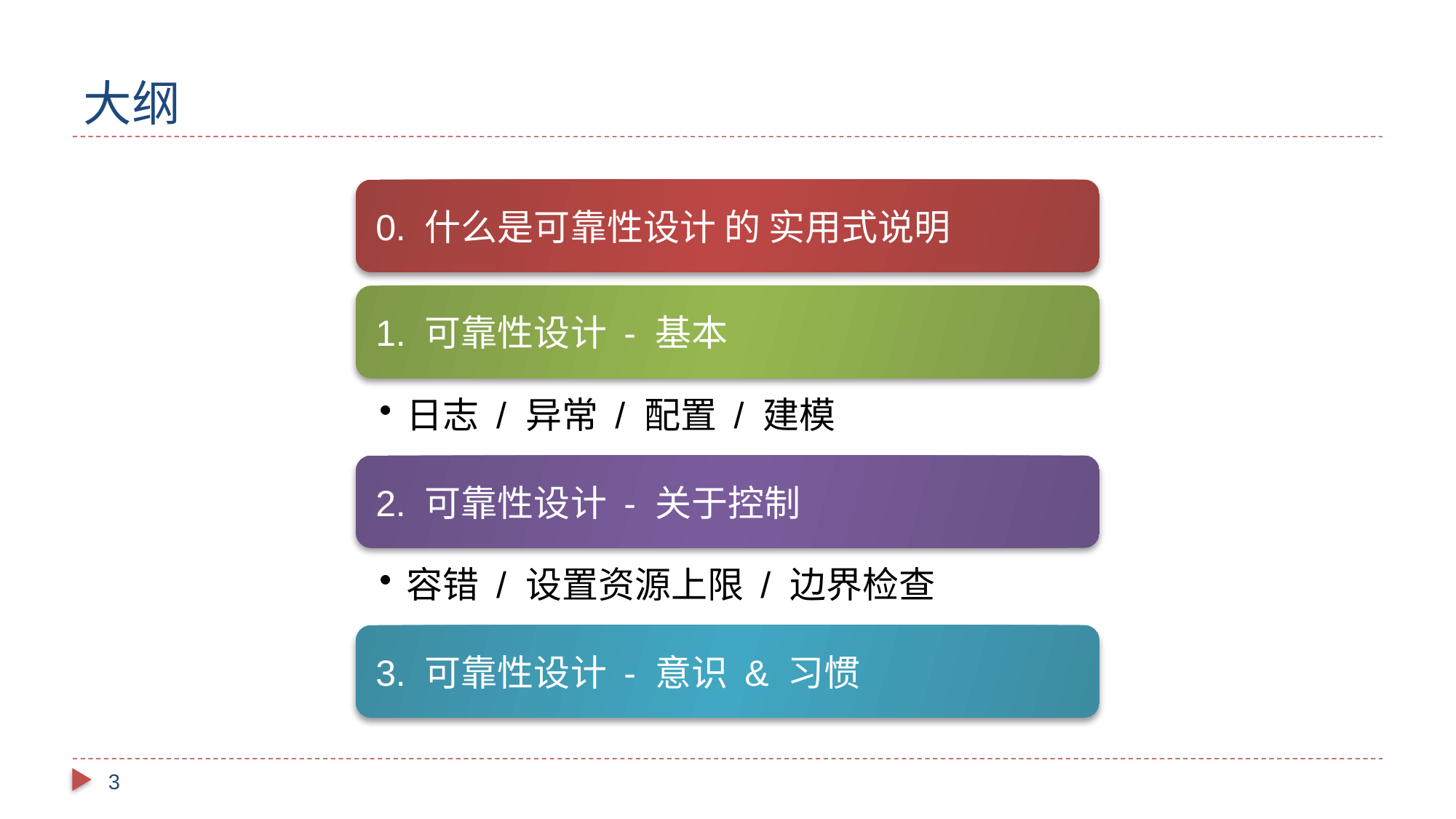

# 大纲
0. 什么是可靠性设计 的 实用式说明
1. 可靠性设计 - 基本
日志 / 异常 / 配置 / 建模
2. 可靠性设计 - 关于控制
容错 / 设置资源上限 / 边界检查
3. 可靠性设计 - 意识 & 习惯
3